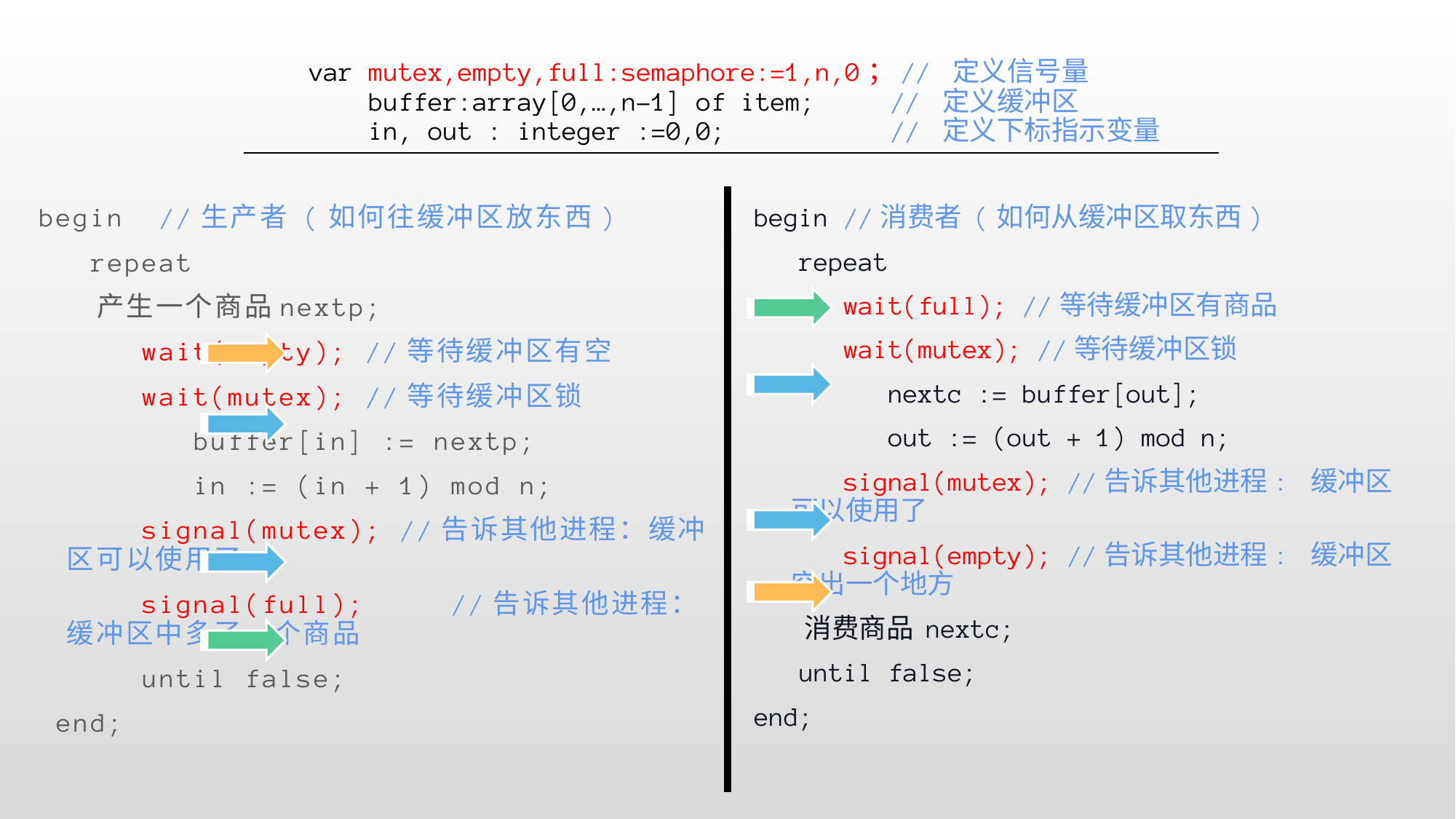

var mutex,empty,full:semaphore:=1,n,0；// 定义信号量
    buffer:array[0,…,n-1] of item;     // 定义缓冲区
    in, out : integer :=0,0;           // 定义下标指示变量
begin  //生产者 (如何往缓冲区放东西)
   repeat
      产生一个商品nextp;
      wait(empty); //等待缓冲区有空
      wait(mutex); //等待缓冲区锁
         buffer[in] := nextp;
         in := (in + 1) mod n;
      signal(mutex); //告诉其他进程：缓冲区可以使用了
      signal(full);     //告诉其他进程：缓冲区中多了一个商品
      until false;
 end;
begin //消费者 (如何从缓冲区取东西)
   repeat
      wait(full); //等待缓冲区有商品
      wait(mutex); //等待缓冲区锁
         nextc := buffer[out];
         out := (out + 1) mod n;
      signal(mutex); //告诉其他进程: 缓冲区可以使用了
      signal(empty); //告诉其他进程: 缓冲区空出一个地方
       消费商品 nextc;
   until false;
end;